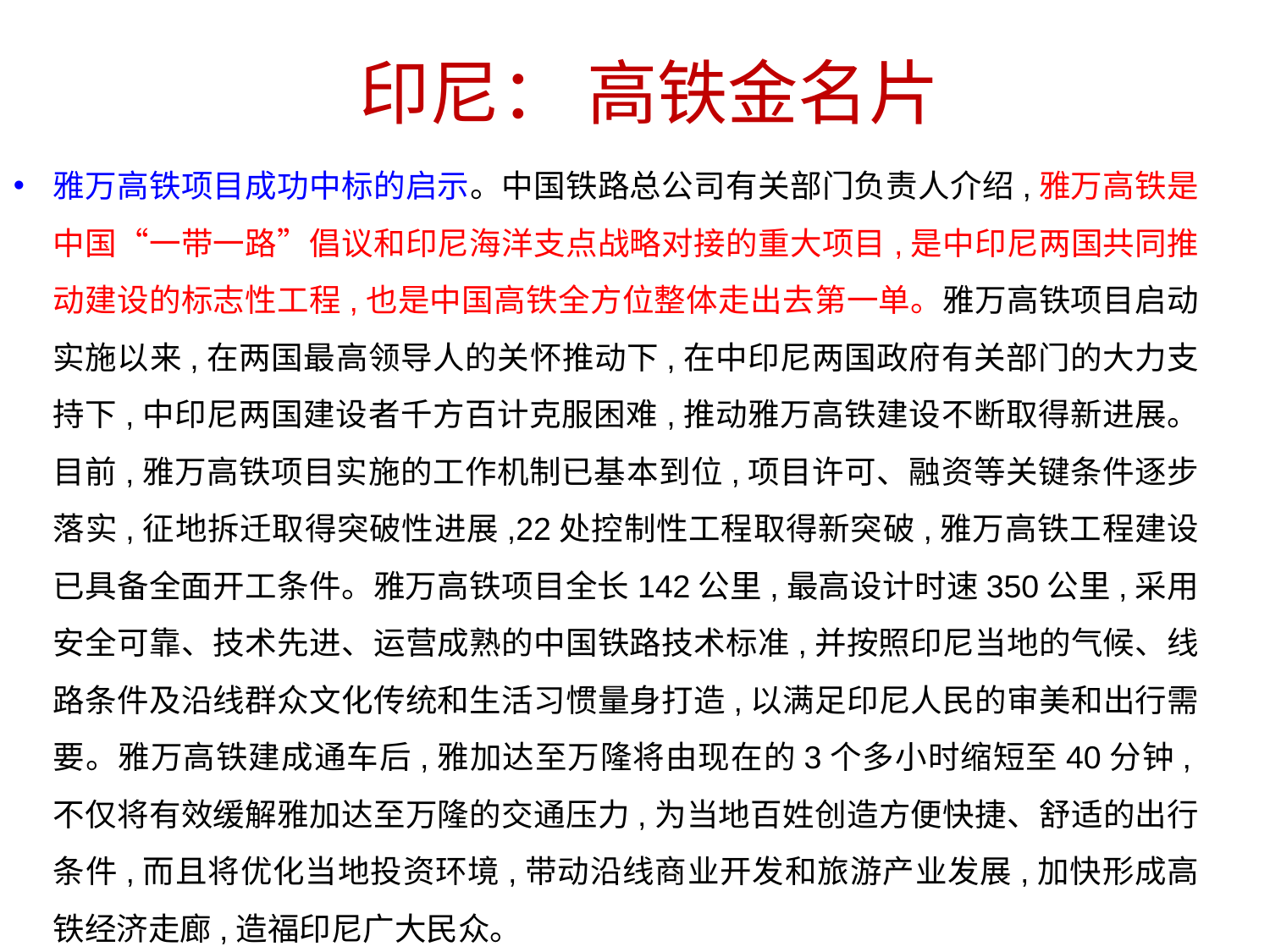

印尼： 高铁金名片
雅万高铁项目成功中标的启示。中国铁路总公司有关部门负责人介绍,雅万高铁是中国“一带一路”倡议和印尼海洋支点战略对接的重大项目,是中印尼两国共同推动建设的标志性工程,也是中国高铁全方位整体走出去第一单。雅万高铁项目启动实施以来,在两国最高领导人的关怀推动下,在中印尼两国政府有关部门的大力支持下,中印尼两国建设者千方百计克服困难,推动雅万高铁建设不断取得新进展。目前,雅万高铁项目实施的工作机制已基本到位,项目许可、融资等关键条件逐步落实,征地拆迁取得突破性进展,22处控制性工程取得新突破,雅万高铁工程建设已具备全面开工条件。雅万高铁项目全长142公里,最高设计时速350公里,采用安全可靠、技术先进、运营成熟的中国铁路技术标准,并按照印尼当地的气候、线路条件及沿线群众文化传统和生活习惯量身打造,以满足印尼人民的审美和出行需要。雅万高铁建成通车后,雅加达至万隆将由现在的3个多小时缩短至40分钟,不仅将有效缓解雅加达至万隆的交通压力,为当地百姓创造方便快捷、舒适的出行条件,而且将优化当地投资环境,带动沿线商业开发和旅游产业发展,加快形成高铁经济走廊,造福印尼广大民众。